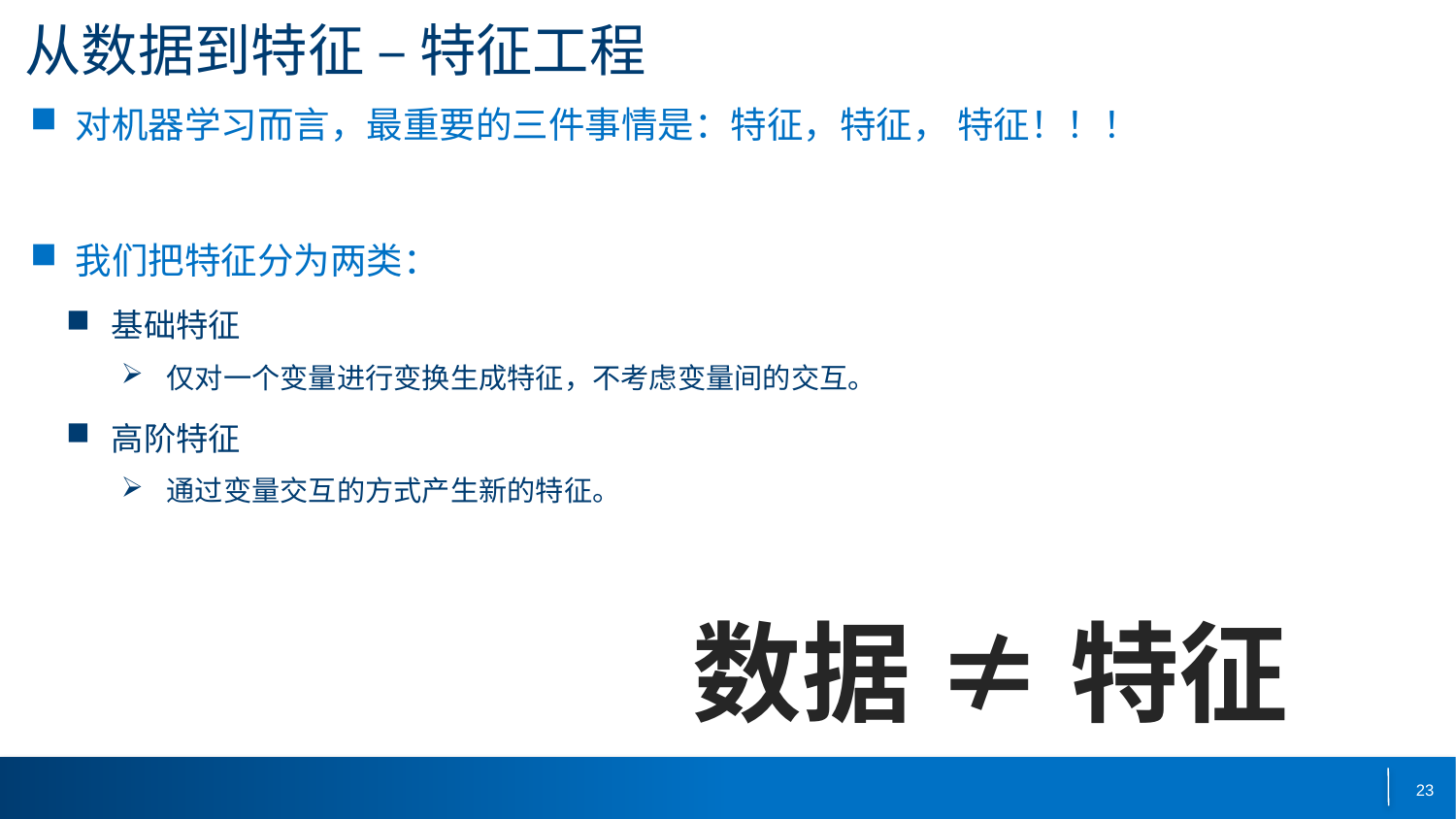

# 从数据到特征 – 特征工程
对机器学习而言，最重要的三件事情是：特征，特征， 特征！！！

我们把特征分为两类：
基础特征
仅对一个变量进行变换生成特征，不考虑变量间的交互。
高阶特征
通过变量交互的方式产生新的特征。
数据 ≠ 特征
23